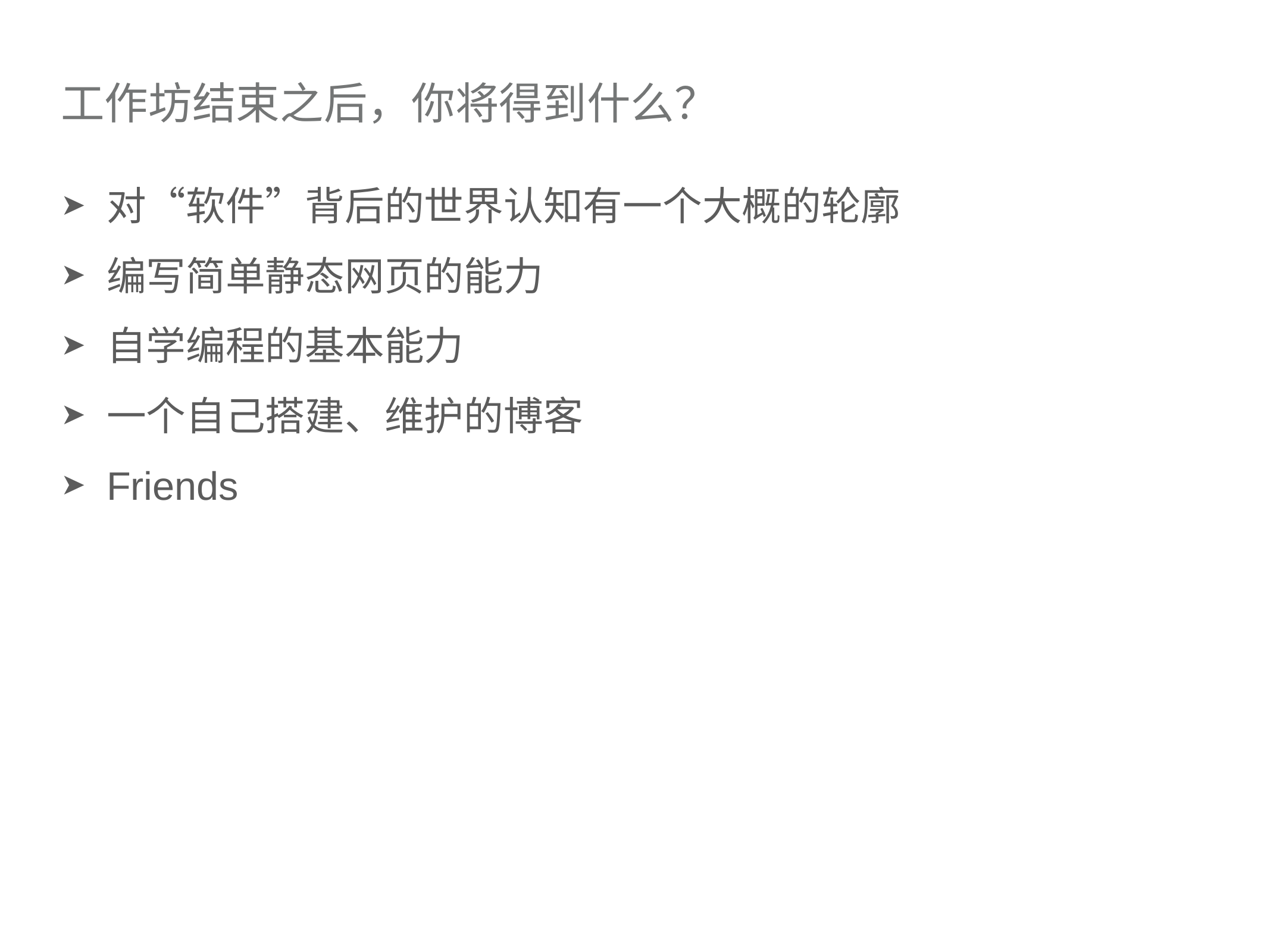

# 工作坊结束之后，你将得到什么？

对“软件”背后的世界认知有一个大概的轮廓
编写简单静态网页的能力
自学编程的基本能力
一个自己搭建、维护的博客
Friends